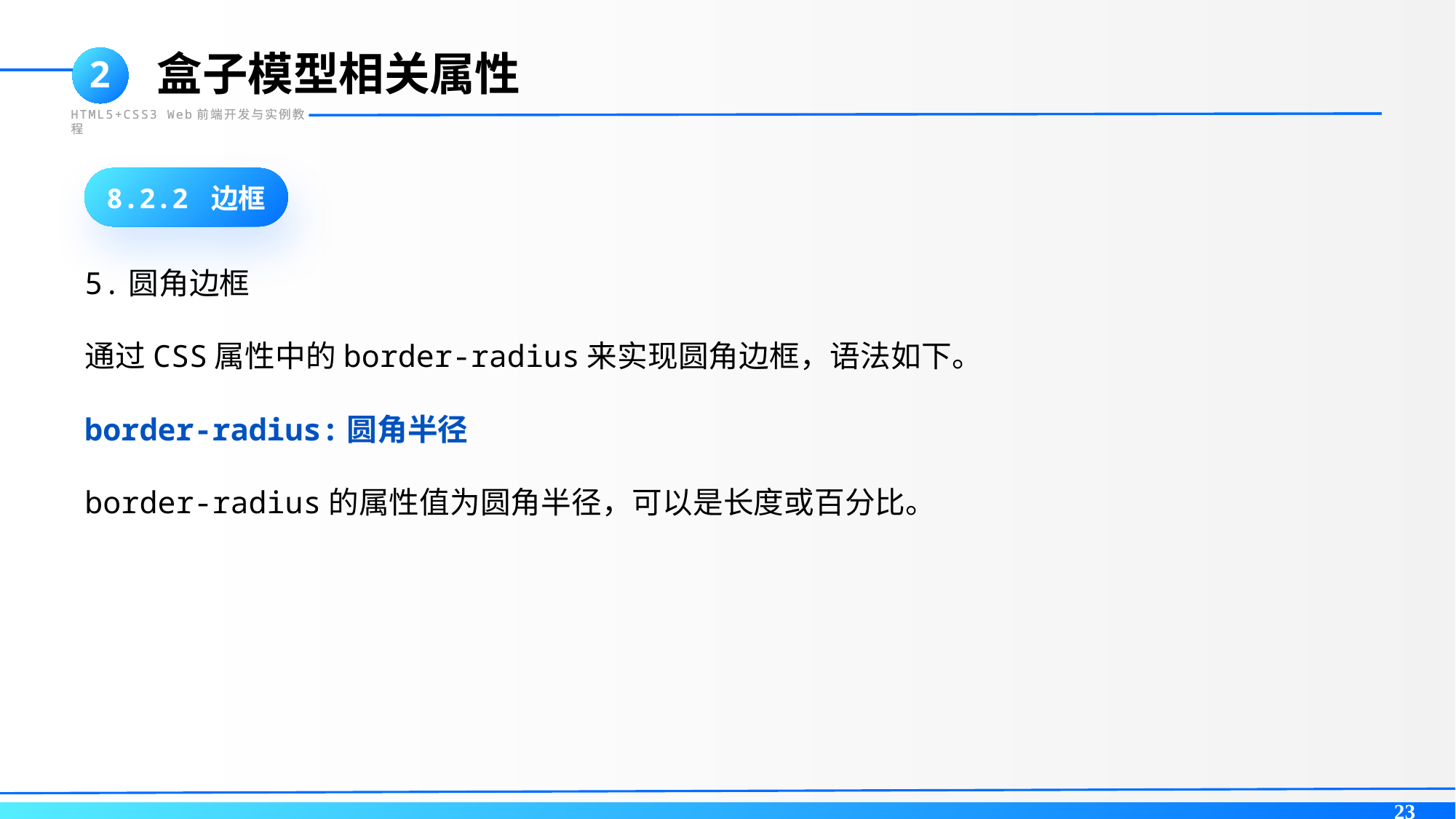

盒子模型相关属性
2
HTML5+CSS3 Web前端开发与实例教程
8.2.2 边框
5.圆角边框
通过CSS属性中的border-radius来实现圆角边框，语法如下。
border-radius:圆角半径
border-radius的属性值为圆角半径，可以是长度或百分比。

23